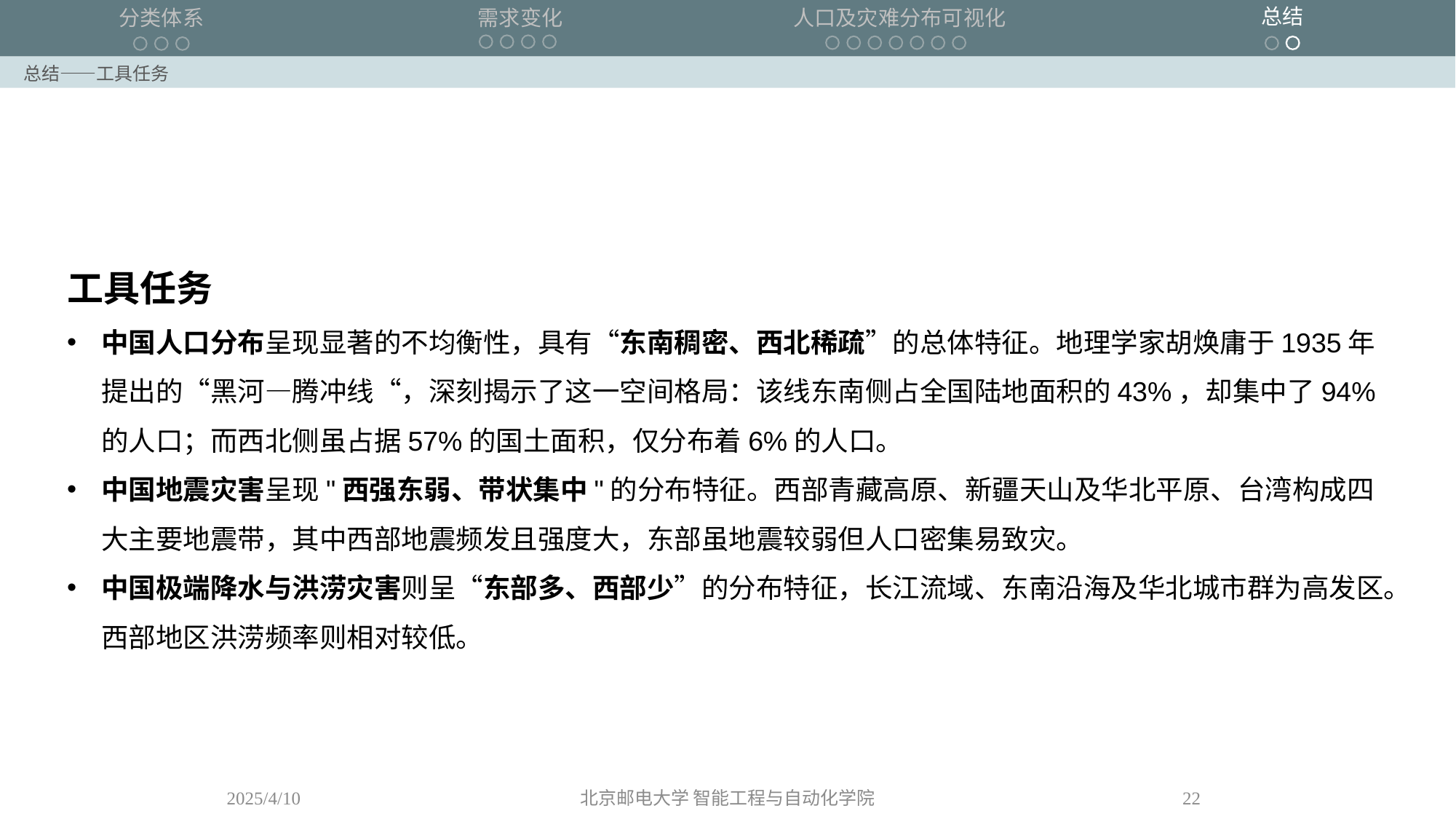

总结——工具任务
工具任务
中国人口分布呈现显著的不均衡性，具有“东南稠密、西北稀疏”的总体特征。地理学家胡焕庸于1935年提出的“黑河—腾冲线“，深刻揭示了这一空间格局：该线东南侧占全国陆地面积的43%，却集中了94%的人口；而西北侧虽占据57%的国土面积，仅分布着6%的人口。
中国地震灾害呈现"西强东弱、带状集中"的分布特征。西部青藏高原、新疆天山及华北平原、台湾构成四大主要地震带，其中西部地震频发且强度大，东部虽地震较弱但人口密集易致灾。
中国极端降水与洪涝灾害则呈“东部多、西部少”的分布特征，长江流域、东南沿海及华北城市群为高发区。西部地区洪涝频率则相对较低。
2025/4/10
北京邮电大学 智能工程与自动化学院
22